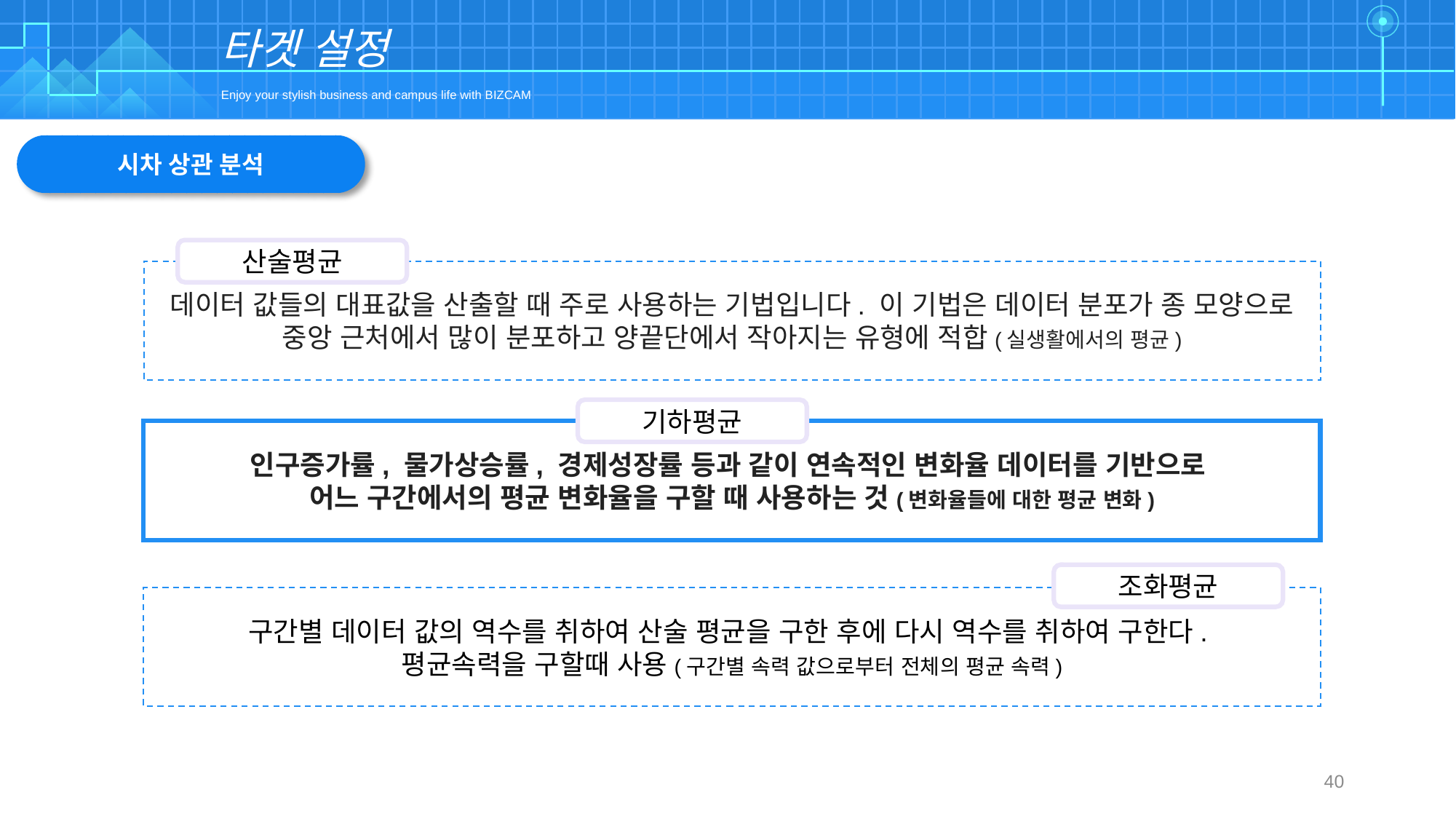

|  |  |  |  |  |  |  |  |  |  |  |  |  |  |  |  |  |  |  |  |  |  |  |  |  |  |  |  |  |  |  |  |  |  |  |  |  |  |  |  |  |  |  |  |  |  |  |  |  |  |  |  |  |  |  |  |  |  |  |  |
| --- | --- | --- | --- | --- | --- | --- | --- | --- | --- | --- | --- | --- | --- | --- | --- | --- | --- | --- | --- | --- | --- | --- | --- | --- | --- | --- | --- | --- | --- | --- | --- | --- | --- | --- | --- | --- | --- | --- | --- | --- | --- | --- | --- | --- | --- | --- | --- | --- | --- | --- | --- | --- | --- | --- | --- | --- | --- | --- | --- |
|  |  |  |  |  |  |  |  |  |  |  |  |  |  |  |  |  |  |  |  |  |  |  |  |  |  |  |  |  |  |  |  |  |  |  |  |  |  |  |  |  |  |  |  |  |  |  |  |  |  |  |  |  |  |  |  |  |  |  |  |
|  |  |  |  |  |  |  |  |  |  |  |  |  |  |  |  |  |  |  |  |  |  |  |  |  |  |  |  |  |  |  |  |  |  |  |  |  |  |  |  |  |  |  |  |  |  |  |  |  |  |  |  |  |  |  |  |  |  |  |  |
|  |  |  |  |  |  |  |  |  |  |  |  |  |  |  |  |  |  |  |  |  |  |  |  |  |  |  |  |  |  |  |  |  |  |  |  |  |  |  |  |  |  |  |  |  |  |  |  |  |  |  |  |  |  |  |  |  |  |  |  |
|  |  |  |  |  |  |  |  |  |  |  |  |  |  |  |  |  |  |  |  |  |  |  |  |  |  |  |  |  |  |  |  |  |  |  |  |  |  |  |  |  |  |  |  |  |  |  |  |  |  |  |  |  |  |  |  |  |  |  |  |

타겟 설정
Enjoy your stylish business and campus life with BIZCAM

시차 상관 분석
산술평균
데이터 값들의 대표값을 산출할 때 주로 사용하는 기법입니다. 이 기법은 데이터 분포가 종 모양으로 중앙 근처에서 많이 분포하고 양끝단에서 작아지는 유형에 적합(실생활에서의 평균)
기하평균
인구증가률, 물가상승률, 경제성장률 등과 같이 연속적인 변화율 데이터를 기반으로
어느 구간에서의 평균 변화율을 구할 때 사용하는 것(변화율들에 대한 평균 변화)
조화평균
구간별 데이터 값의 역수를 취하여 산술 평균을 구한 후에 다시 역수를 취하여 구한다.
평균속력을 구할때 사용(구간별 속력 값으로부터 전체의 평균 속력)
40